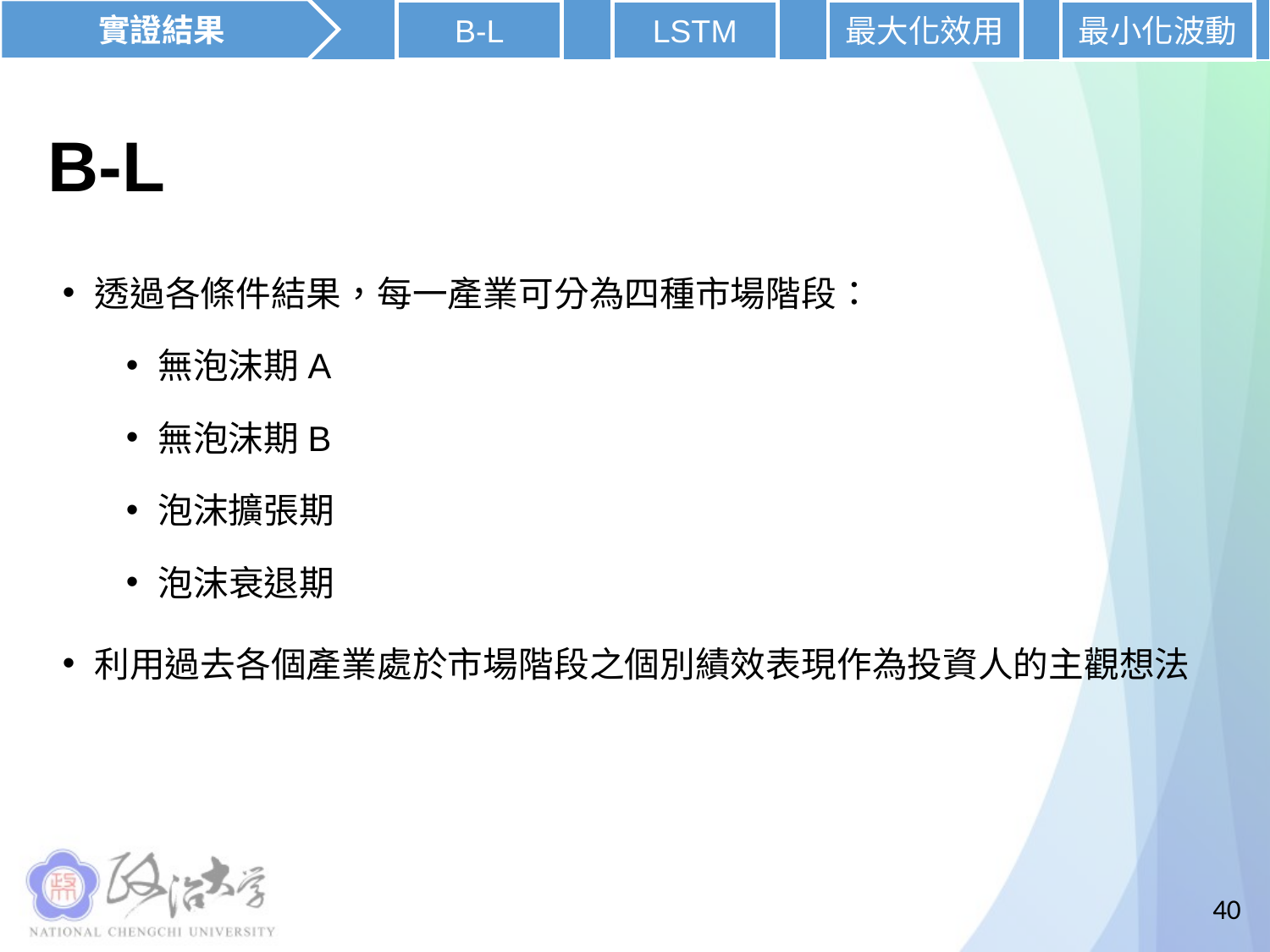

實證結果
B-L
LSTM
最大化效用
最小化波動
# B-L
透過各條件結果，每一產業可分為四種市場階段：
無泡沫期A
無泡沫期B
泡沫擴張期
泡沫衰退期
利用過去各個產業處於市場階段之個別績效表現作為投資人的主觀想法

40